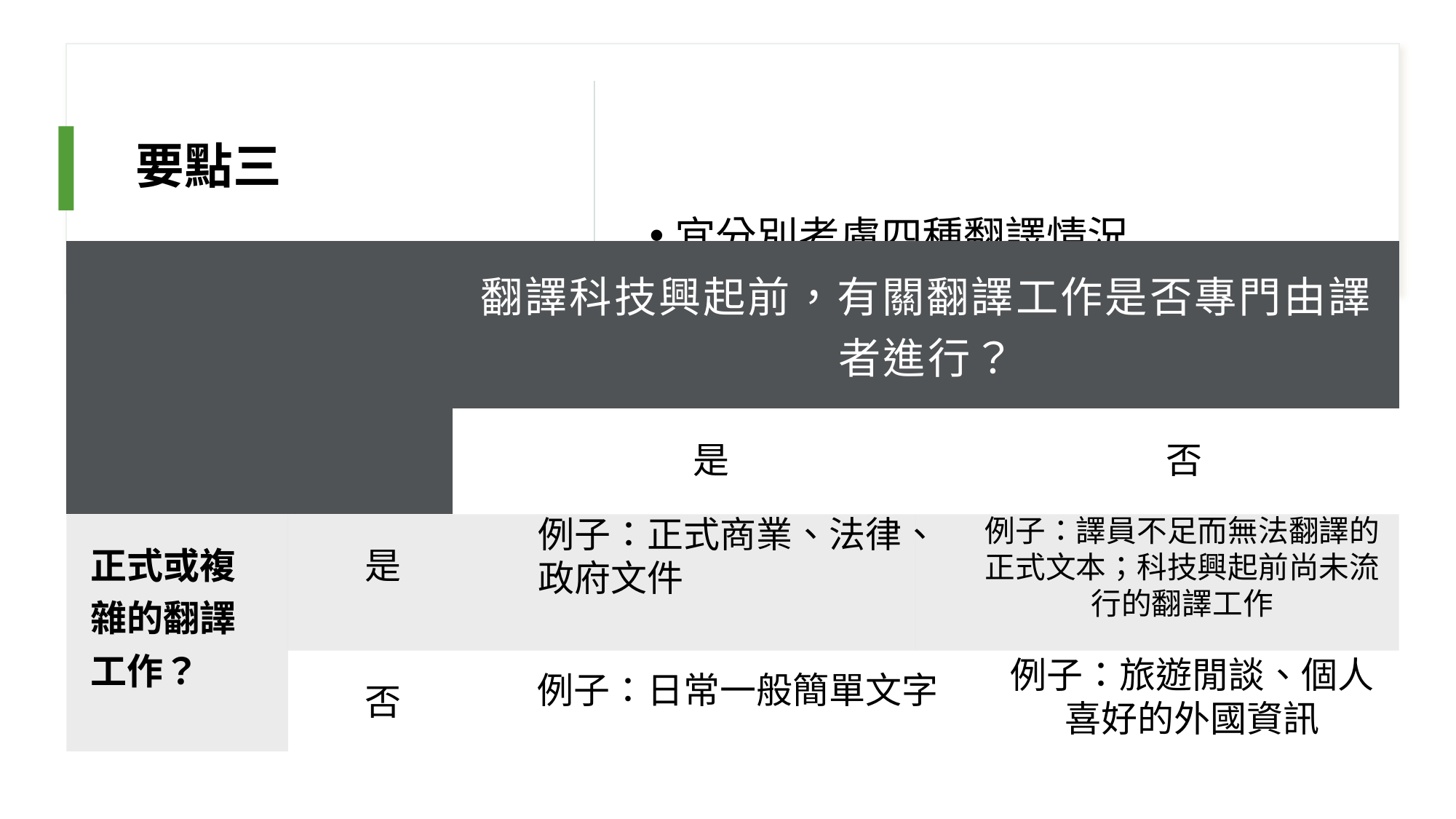

# 要點三

宜分別考慮四種翻譯情況

|  |  | 翻譯科技興起前，有關翻譯工作是否專門由譯者進行？ |  |
| --- | --- | --- | --- |
|  |  | 是 | 否 |
| 正式或複雜的翻譯工作？ | 是 |  |  |
|  | 否 |  |  |
例子：正式商業、法律、政府文件
例子：譯員不足而無法翻譯的正式文本；科技興起前尚未流行的翻譯工作
例子：旅遊閒談、個人喜好的外國資訊
例子：日常一般簡單文字